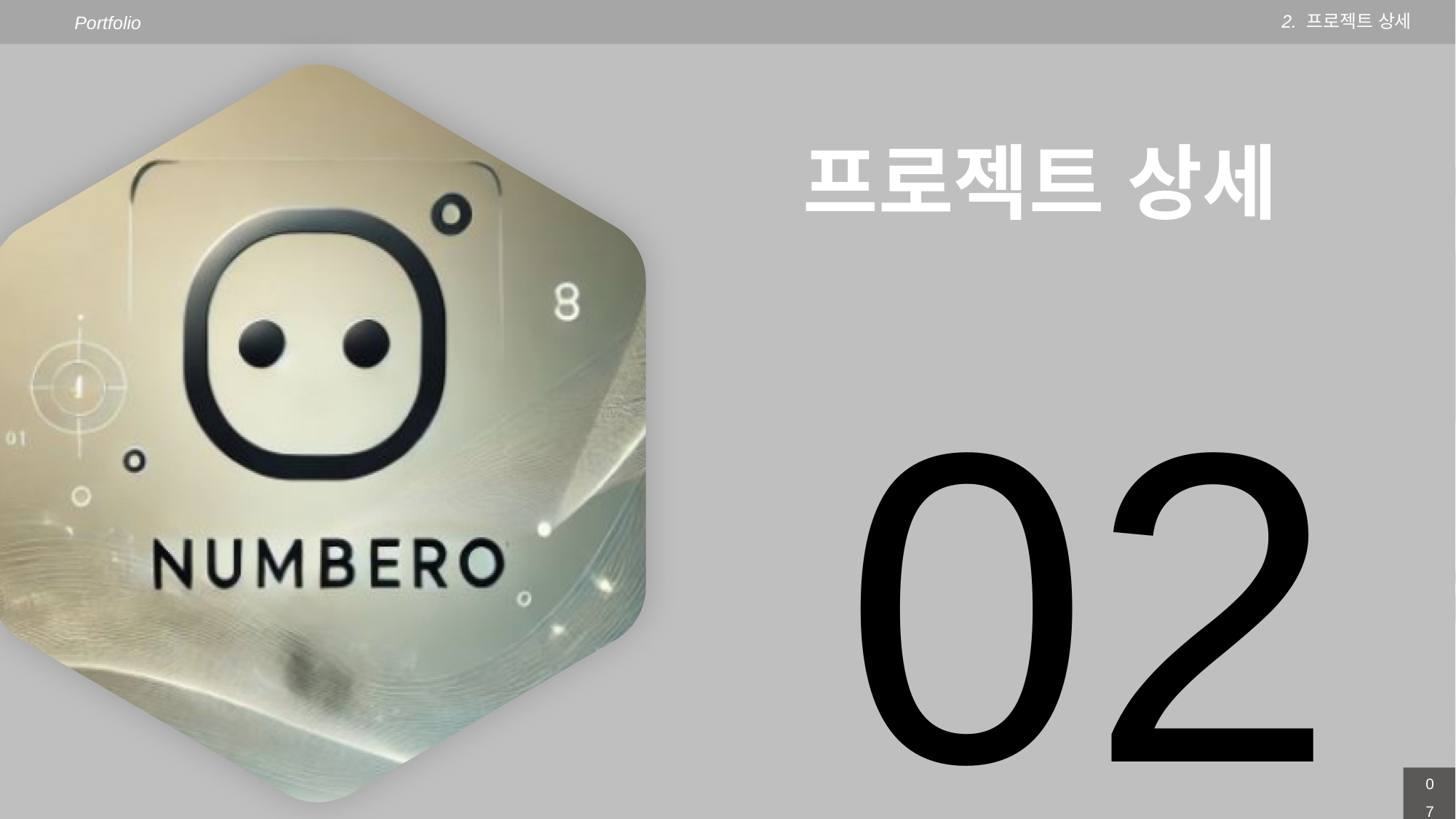

2. 프로젝트 상세
Portfolio

프로젝트 상세
02
07